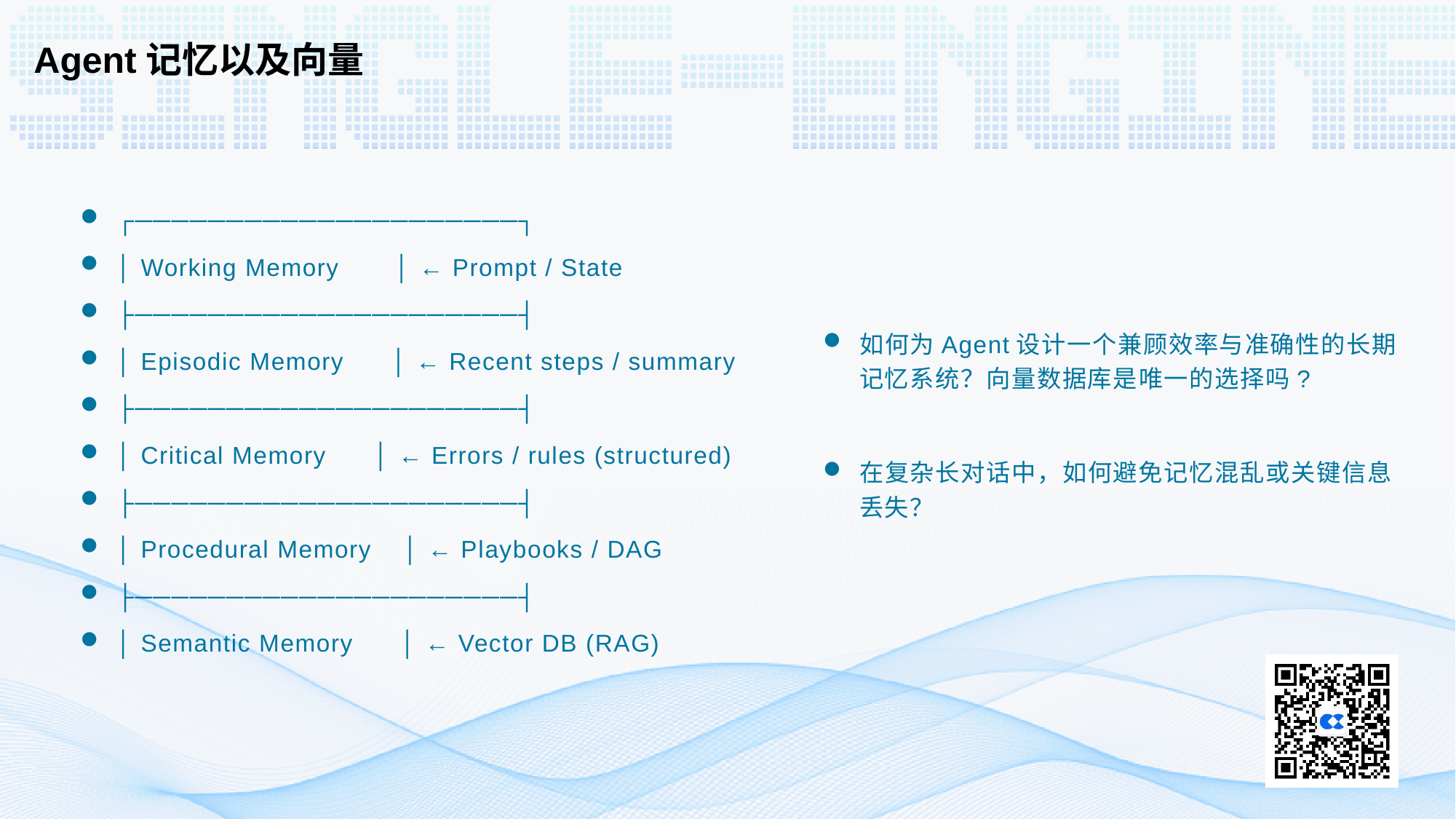

Agent记忆以及向量
如何为Agent设计一个兼顾效率与准确性的长期记忆系统？向量数据库是唯一的选择吗?

在复杂长对话中，如何避免记忆混乱或关键信息丢失？
┌─────────────────────┐
│ Working Memory       │ ← Prompt / State
├─────────────────────┤
│ Episodic Memory      │ ← Recent steps / summary
├─────────────────────┤
│ Critical Memory      │ ← Errors / rules (structured)
├─────────────────────┤
│ Procedural Memory    │ ← Playbooks / DAG
├─────────────────────┤
│ Semantic Memory      │ ← Vector DB (RAG)